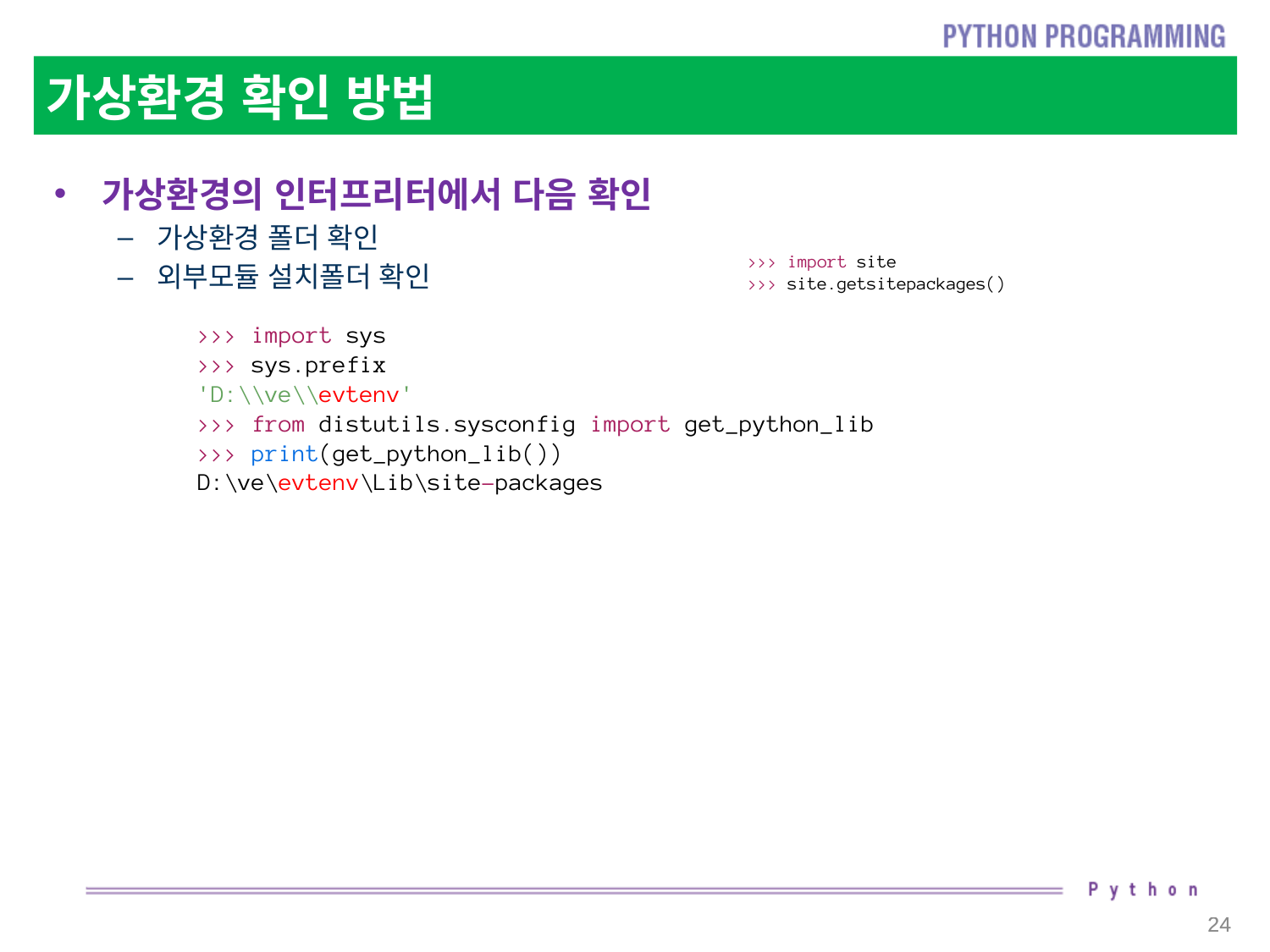

# 가상환경 확인 방법
가상환경의 인터프리터에서 다음 확인
가상환경 폴더 확인
외부모듈 설치폴더 확인

>>> import site
>>> site.getsitepackages()
>>> import sys
>>> sys.prefix
'D:\\ve\\evtenv'
>>> from distutils.sysconfig import get_python_lib
>>> print(get_python_lib())
D:\ve\evtenv\Lib\site-packages
24